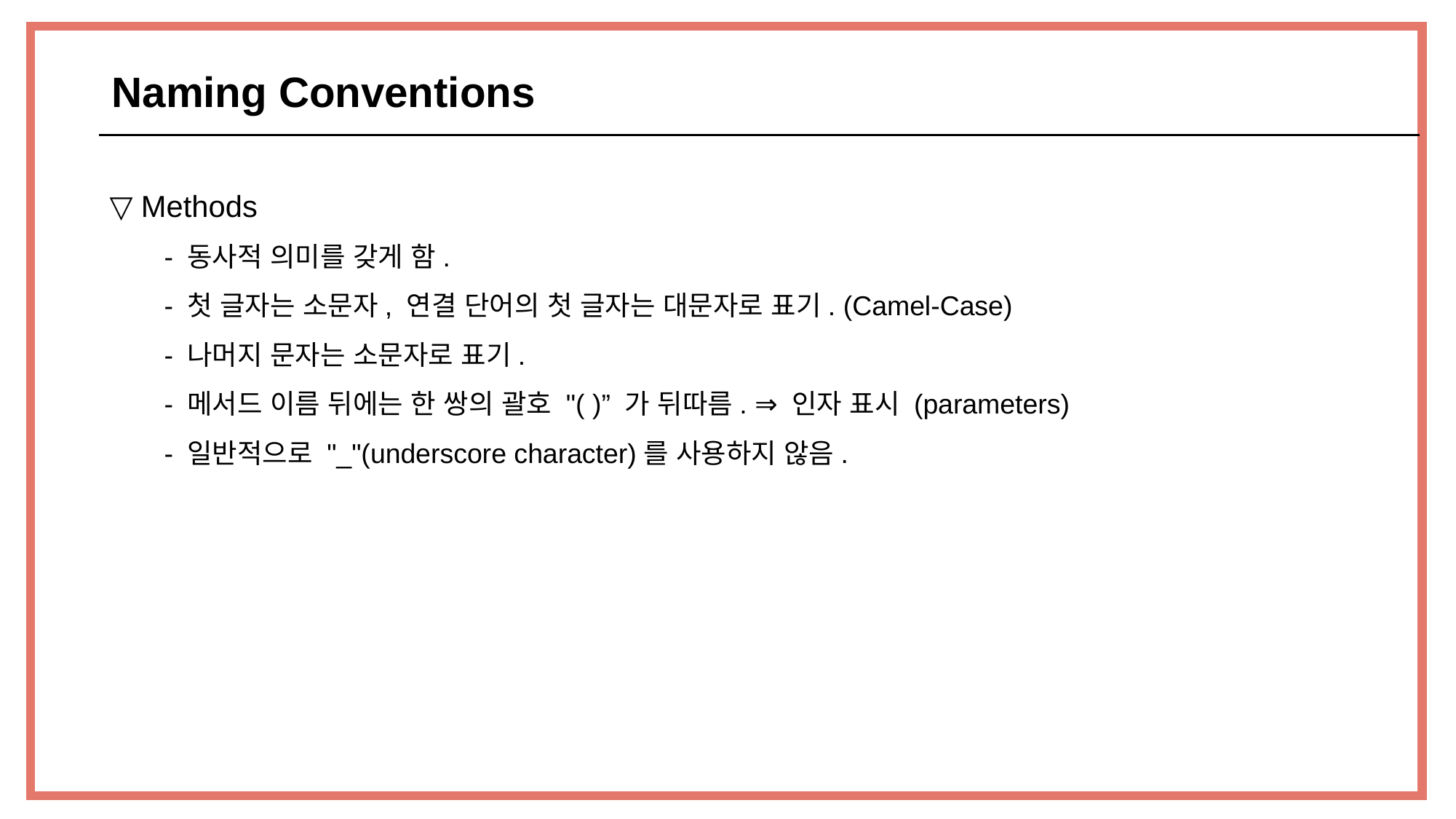

Naming Conventions
▽ Methods
- 동사적 의미를 갖게 함.
- 첫 글자는 소문자, 연결 단어의 첫 글자는 대문자로 표기. (Camel-Case)
- 나머지 문자는 소문자로 표기.
- 메서드 이름 뒤에는 한 쌍의 괄호 "( )” 가 뒤따름. ⇒ 인자 표시 (parameters)
- 일반적으로 "_"(underscore character)를 사용하지 않음.
35